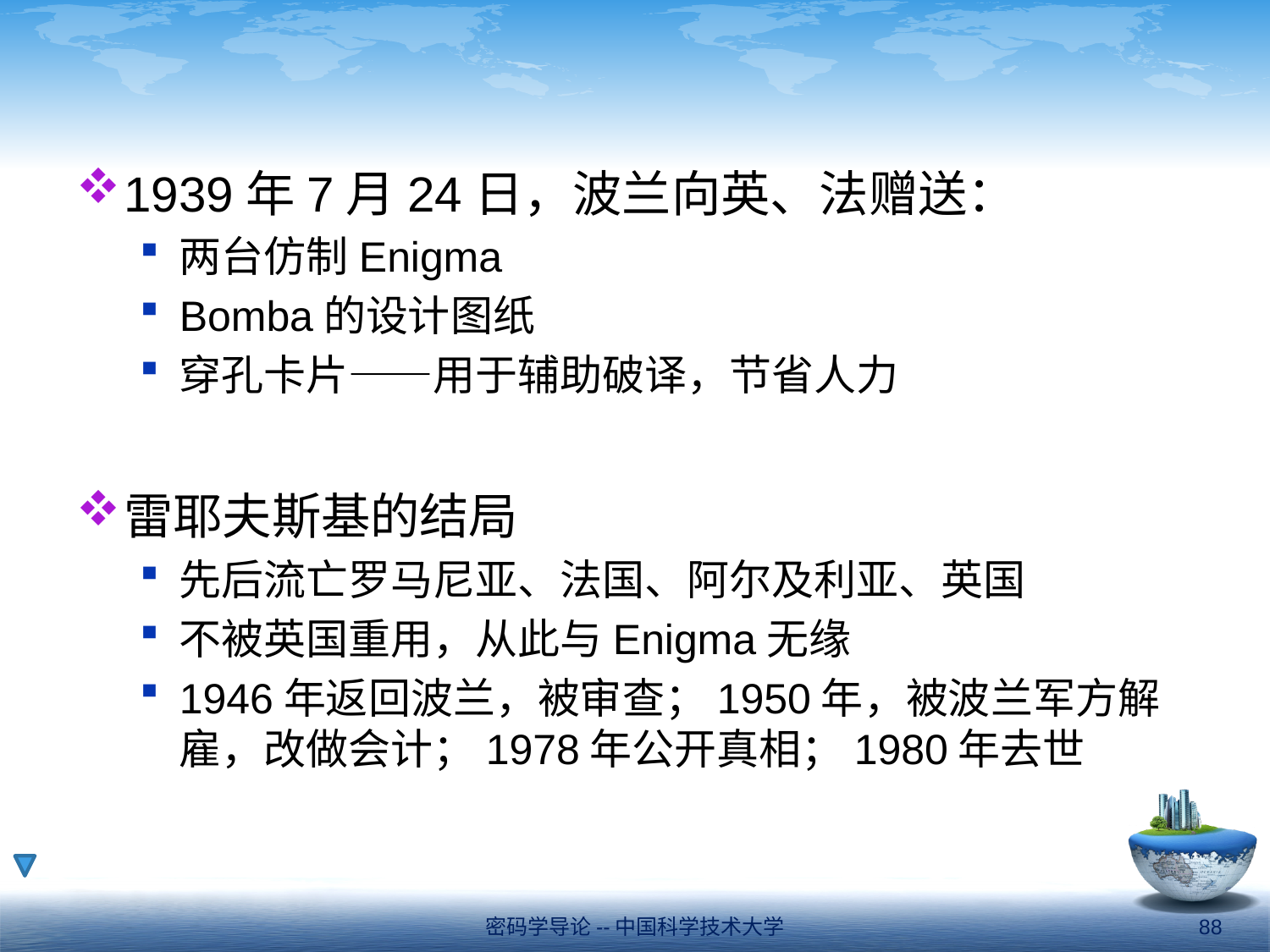

#
1939年7月24日，波兰向英、法赠送：
两台仿制Enigma
Bomba的设计图纸
穿孔卡片——用于辅助破译，节省人力

雷耶夫斯基的结局
先后流亡罗马尼亚、法国、阿尔及利亚、英国
不被英国重用，从此与Enigma无缘
1946年返回波兰，被审查；1950年，被波兰军方解雇，改做会计；1978年公开真相；1980年去世

密码学导论--中国科学技术大学
88